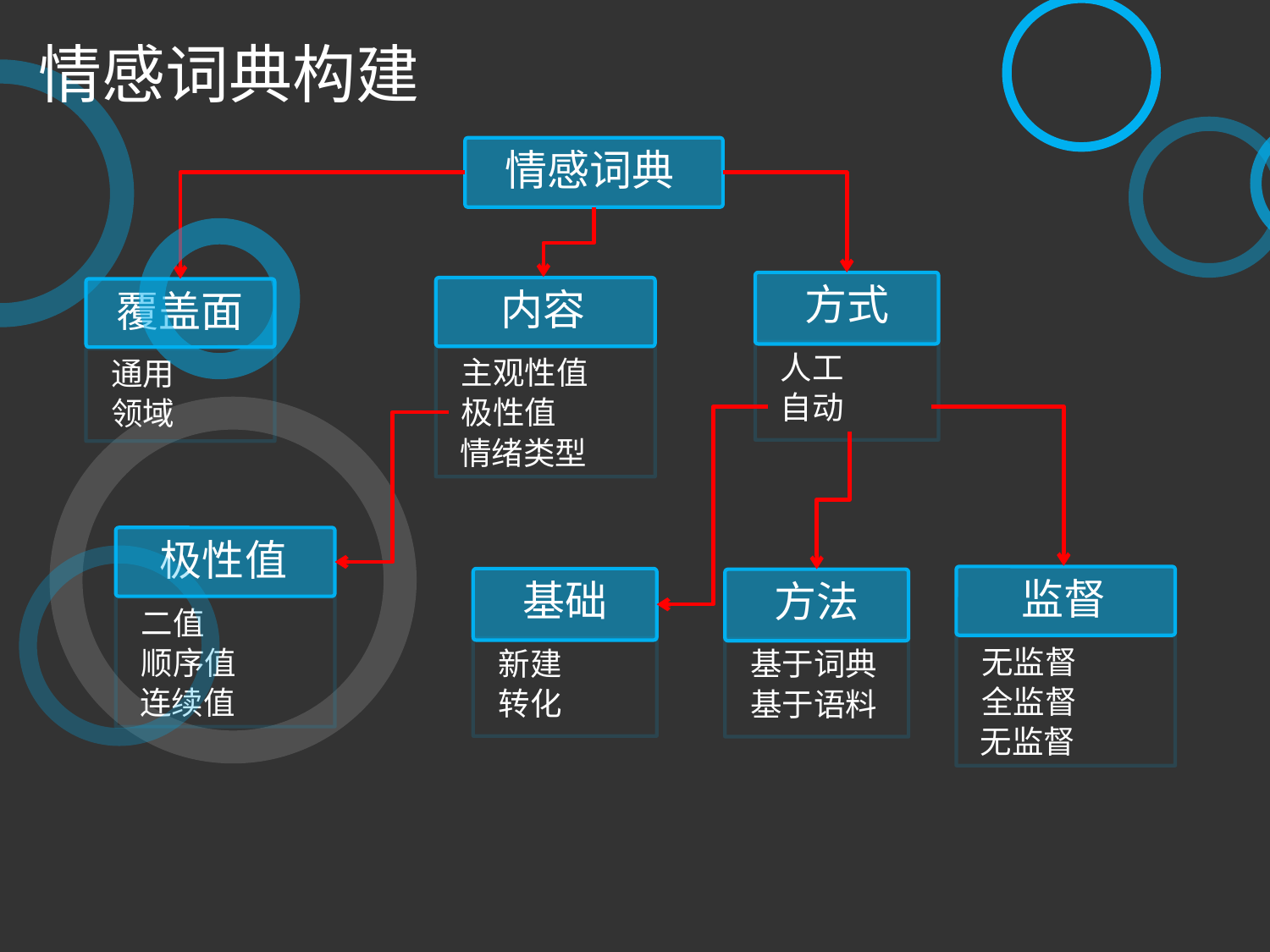

情感词典构建

情感词典

方式

内容

覆盖面

人工

主观性值

通用

自动
极性值
领域

情绪类型
极性值

监督

基础

方法

二值

无监督

顺序值
新建

基于词典

全监督
连续值
转化
基于语料
无监督